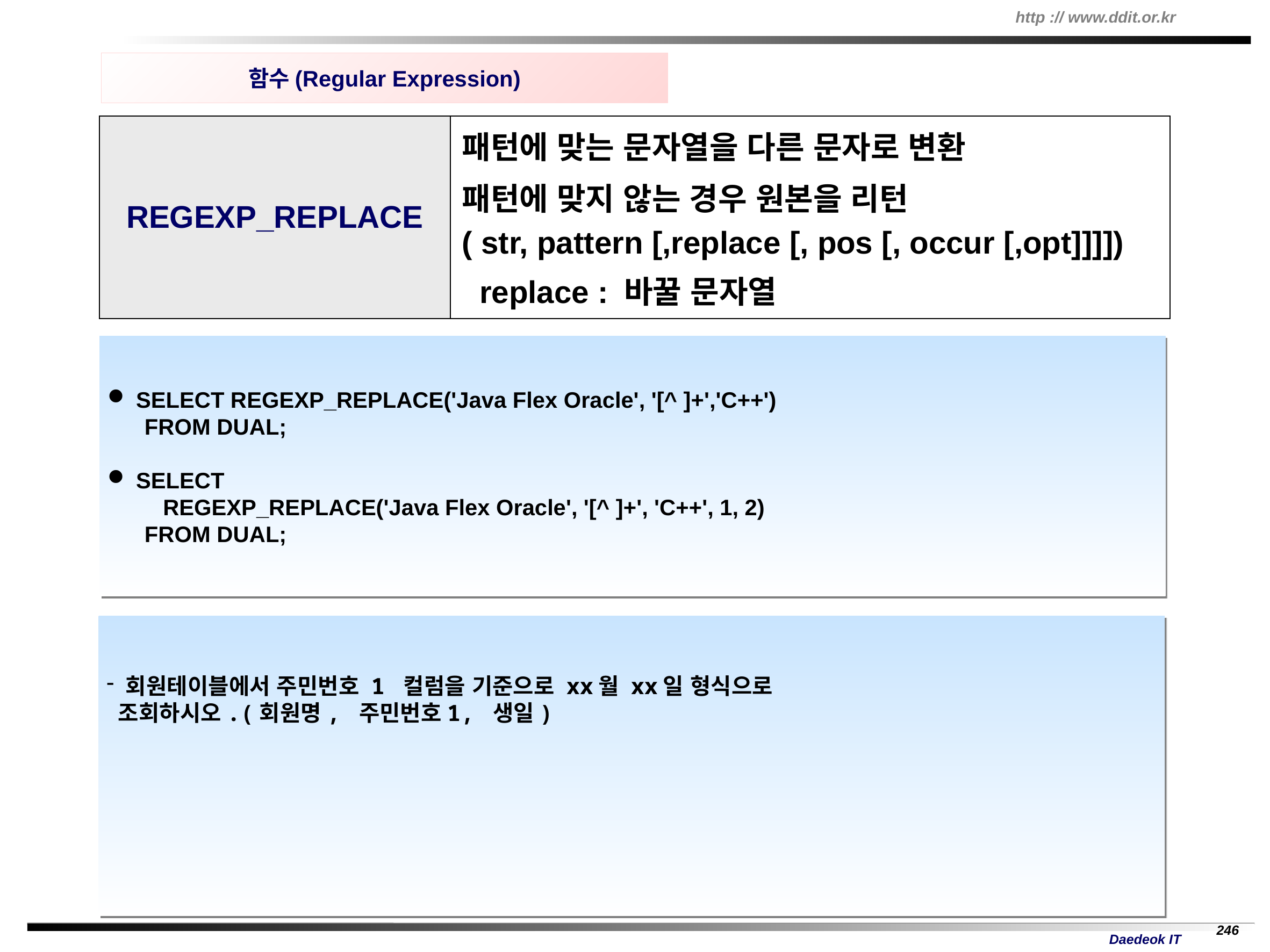

함수(Regular Expression)
| REGEXP\_REPLACE | 패턴에 맞는 문자열을 다른 문자로 변환 패턴에 맞지 않는 경우 원본을 리턴 ( str, pattern [,replace [, pos [, occur [,opt]]]]) replace : 바꿀 문자열 |
| --- | --- |
 SELECT REGEXP_REPLACE('Java Flex Oracle', '[^ ]+','C++')
      FROM DUAL;

 SELECT
         REGEXP_REPLACE('Java Flex Oracle', '[^ ]+', 'C++', 1, 2)
      FROM DUAL;
회원테이블에서 주민번호 1 컬럼을 기준으로 xx월 xx일 형식으로
 조회하시오.(회원명, 주민번호1, 생일)